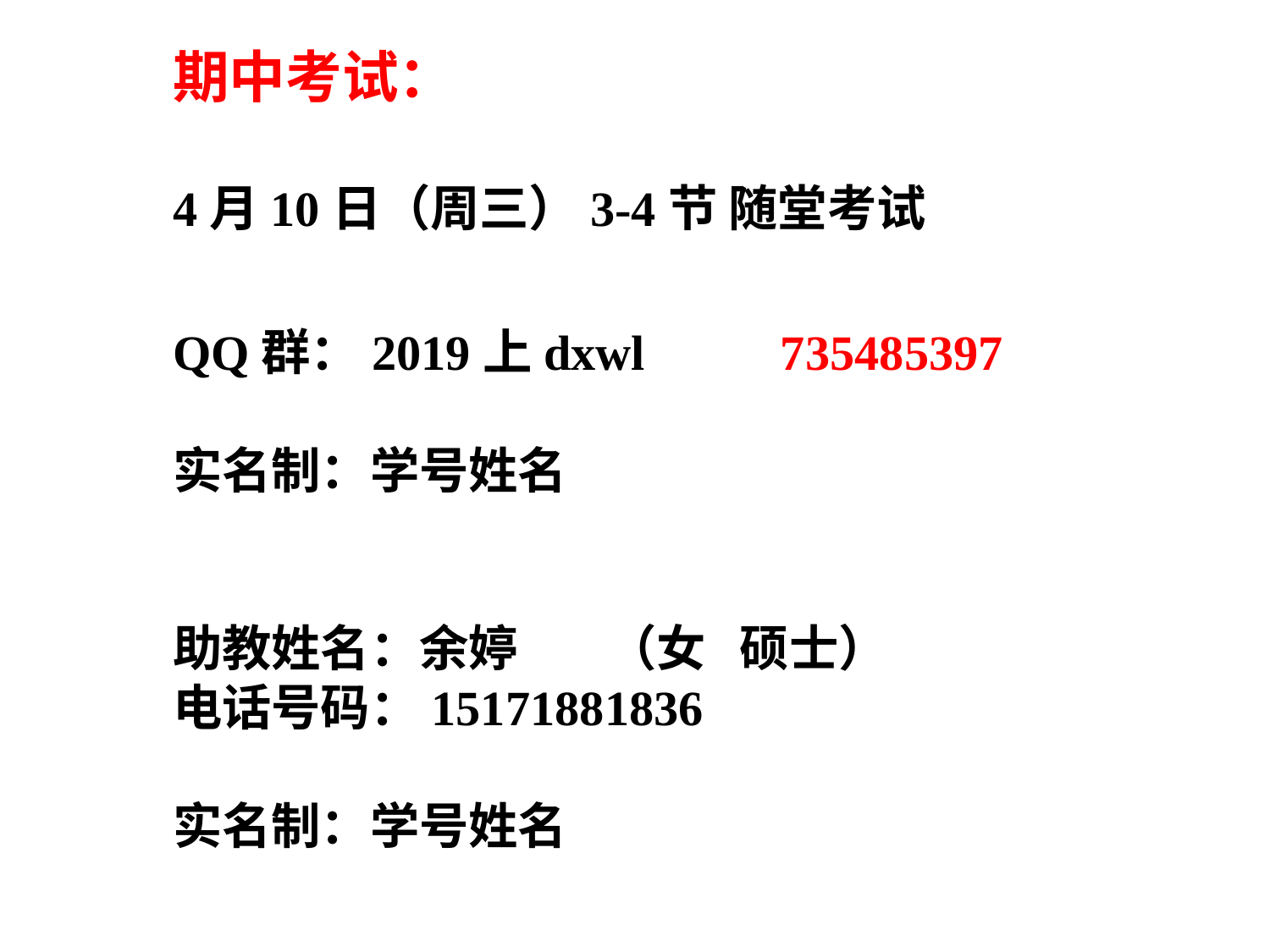

期中考试：

4月10日（周三）3-4节 随堂考试
QQ群：2019上dxwl           735485397

实名制：学号姓名
助教姓名：余婷        （女   硕士）
电话号码：15171881836

实名制：学号姓名